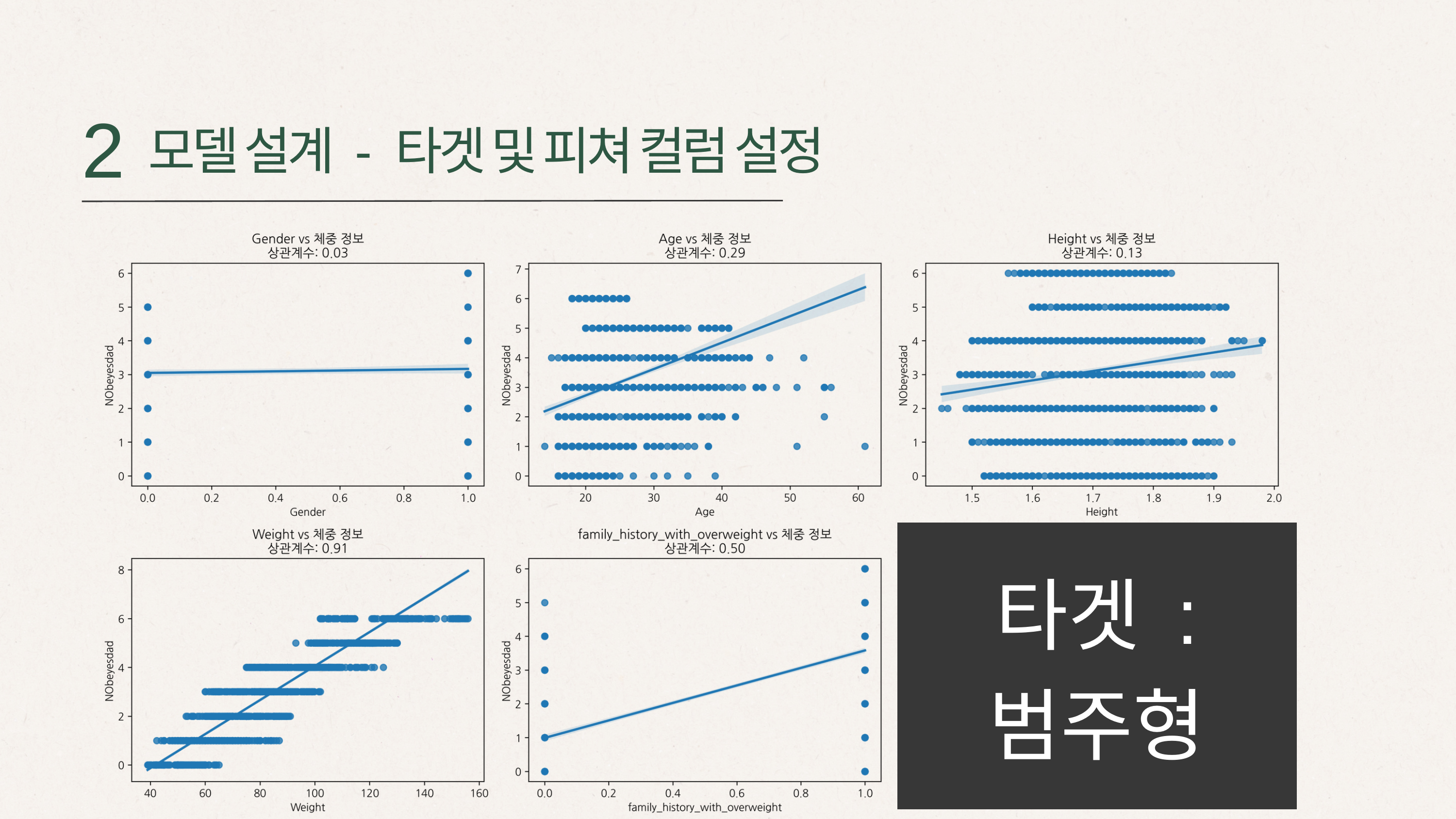

2
모델 설계 - 타겟 및 피쳐 컬럼 설정

타겟 :
범주형